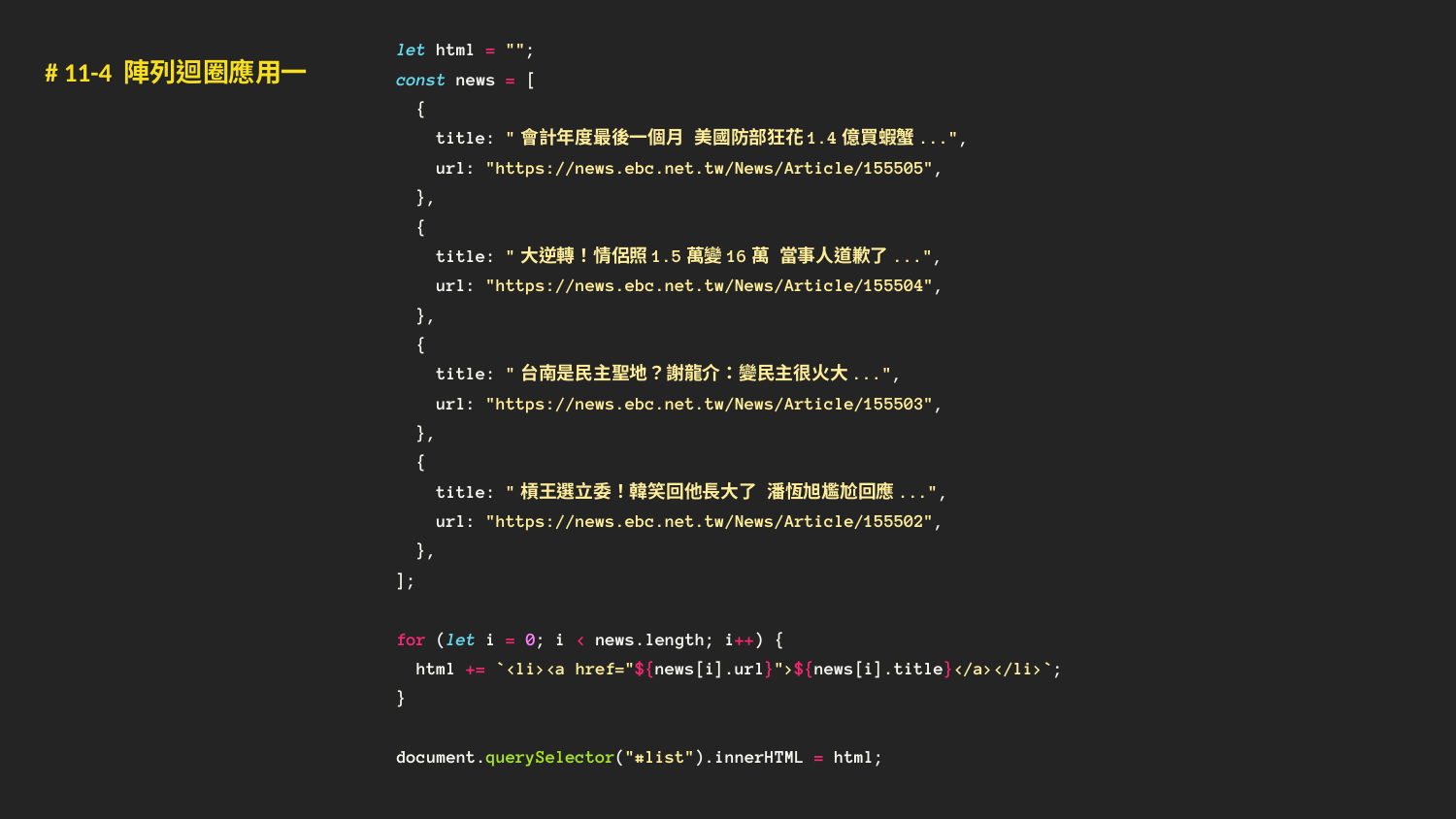

let html = "";
const news = [
  {
    title: "會計年度最後一個月 美國防部狂花1.4億買蝦蟹...",
    url: "https://news.ebc.net.tw/News/Article/155505",
  },
  {
    title: "大逆轉！情侶照1.5萬變16萬 當事人道歉了...",
    url: "https://news.ebc.net.tw/News/Article/155504",
  },
  {
    title: "台南是民主聖地？謝龍介：變民主很火大...",
    url: "https://news.ebc.net.tw/News/Article/155503",
  },
  {
    title: "槓王選立委！韓笑回他長大了 潘恆旭尷尬回應...",
    url: "https://news.ebc.net.tw/News/Article/155502",
  },
];

for (let i = 0; i < news.length; i++) {
  html += `<li><a href="${news[i].url}">${news[i].title}</a></li>`;
}

document.querySelector("#list").innerHTML = html;
# 11-4 陣列迴圈應用一